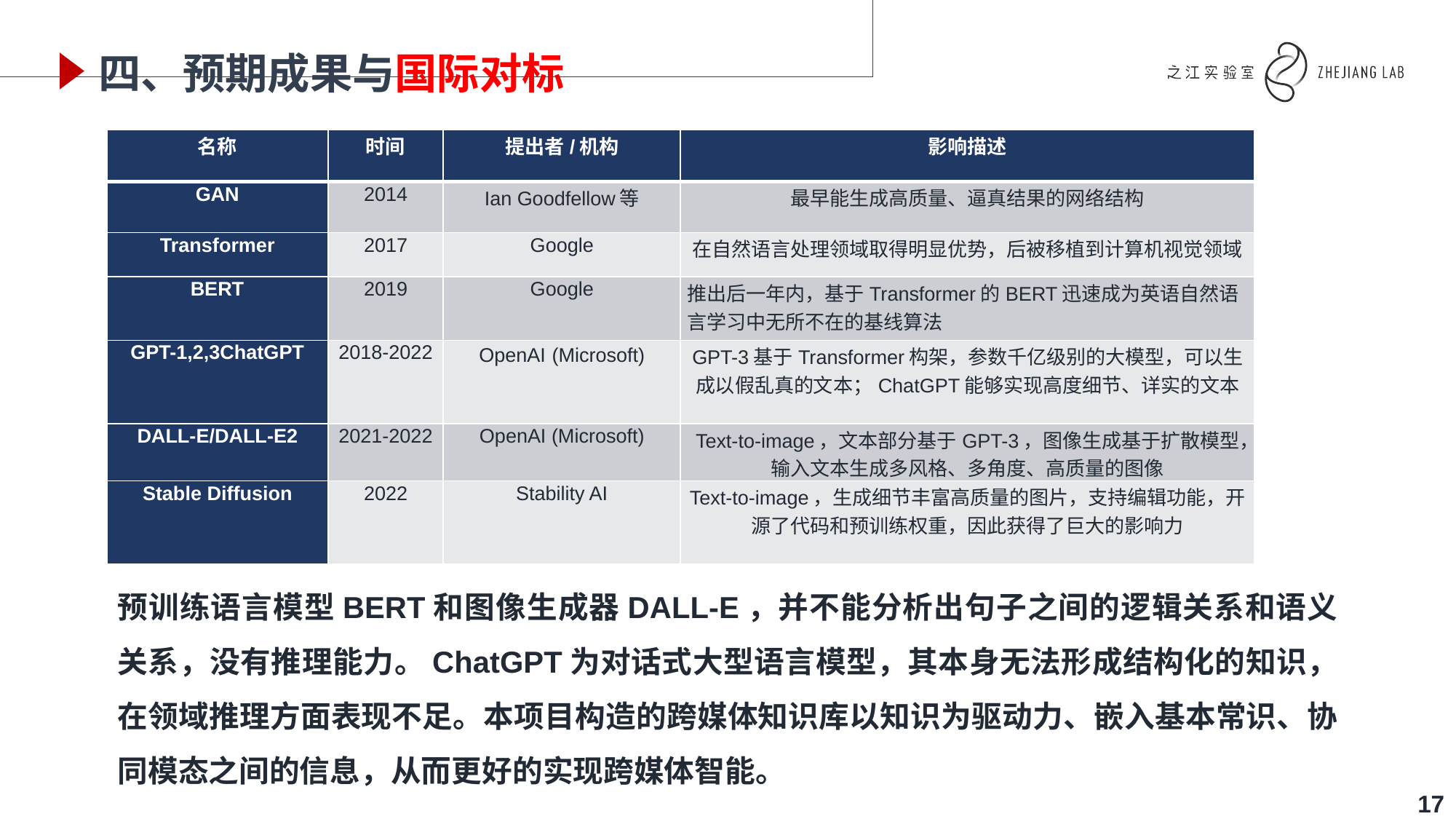

# 四、预期成果与国际对标
| 名称 | 时间 | 提出者/机构 | 影响描述 |
| --- | --- | --- | --- |
| GAN | 2014 | Ian Goodfellow等 | 最早能生成高质量、逼真结果的网络结构 |
| Transformer | 2017 | Google | 在自然语言处理领域取得明显优势，后被移植到计算机视觉领域 |
| BERT | 2019 | Google | 推出后一年内，基于Transformer的BERT迅速成为英语自然语言学习中无所不在的基线算法 |
| GPT-1,2,3ChatGPT | 2018-2022 | OpenAI (Microsoft) | GPT-3基于Transformer构架，参数千亿级别的大模型，可以生成以假乱真的文本；ChatGPT能够实现高度细节、详实的文本 |
| DALL-E/DALL-E2 | 2021-2022 | OpenAI (Microsoft) | Text-to-image，文本部分基于GPT-3，图像生成基于扩散模型，输入文本生成多风格、多角度、高质量的图像 |
| Stable Diffusion | 2022 | Stability AI | Text-to-image，生成细节丰富高质量的图片，支持编辑功能，开源了代码和预训练权重，因此获得了巨大的影响力 |
预训练语言模型BERT和图像生成器DALL-E，并不能分析出句子之间的逻辑关系和语义关系，没有推理能力。ChatGPT为对话式大型语言模型，其本身无法形成结构化的知识，在领域推理方面表现不足。本项目构造的跨媒体知识库以知识为驱动力、嵌入基本常识、协同模态之间的信息，从而更好的实现跨媒体智能。